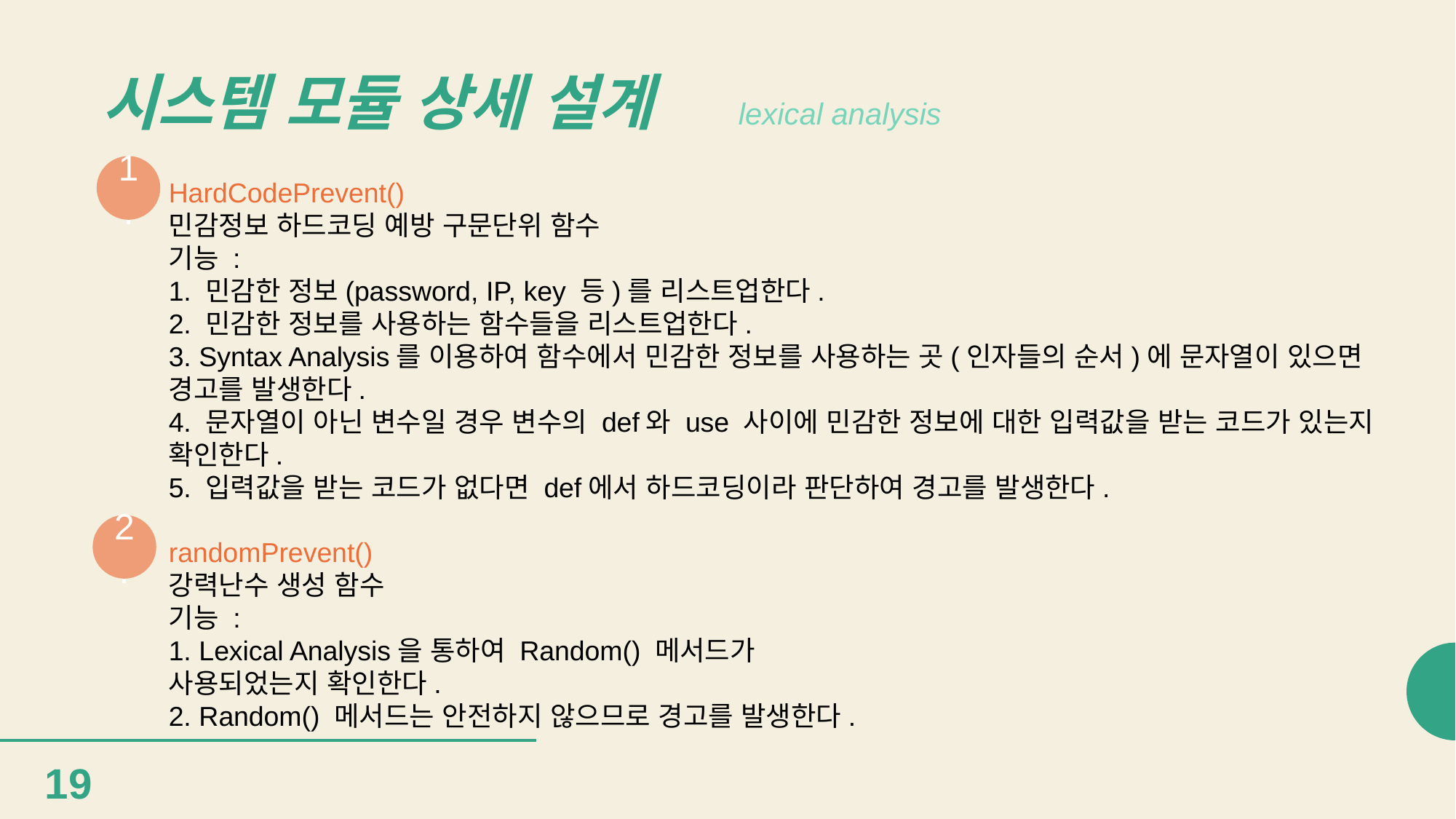

# 시스템 모듈 상세 설계
lexical analysis
1.
HardCodePrevent()
민감정보 하드코딩 예방 구문단위 함수
기능 :
1. 민감한 정보(password, IP, key 등)를 리스트업한다.
2. 민감한 정보를 사용하는 함수들을 리스트업한다.
3. Syntax Analysis를 이용하여 함수에서 민감한 정보를 사용하는 곳(인자들의 순서)에 문자열이 있으면 경고를 발생한다.
4. 문자열이 아닌 변수일 경우 변수의 def와 use 사이에 민감한 정보에 대한 입력값을 받는 코드가 있는지 확인한다.
5. 입력값을 받는 코드가 없다면 def에서 하드코딩이라 판단하여 경고를 발생한다.
2.
randomPrevent()
강력난수 생성 함수
기능 :
1. Lexical Analysis을 통하여 Random() 메서드가 사용되었는지 확인한다.
2. Random() 메서드는 안전하지 않으므로 경고를 발생한다.
19